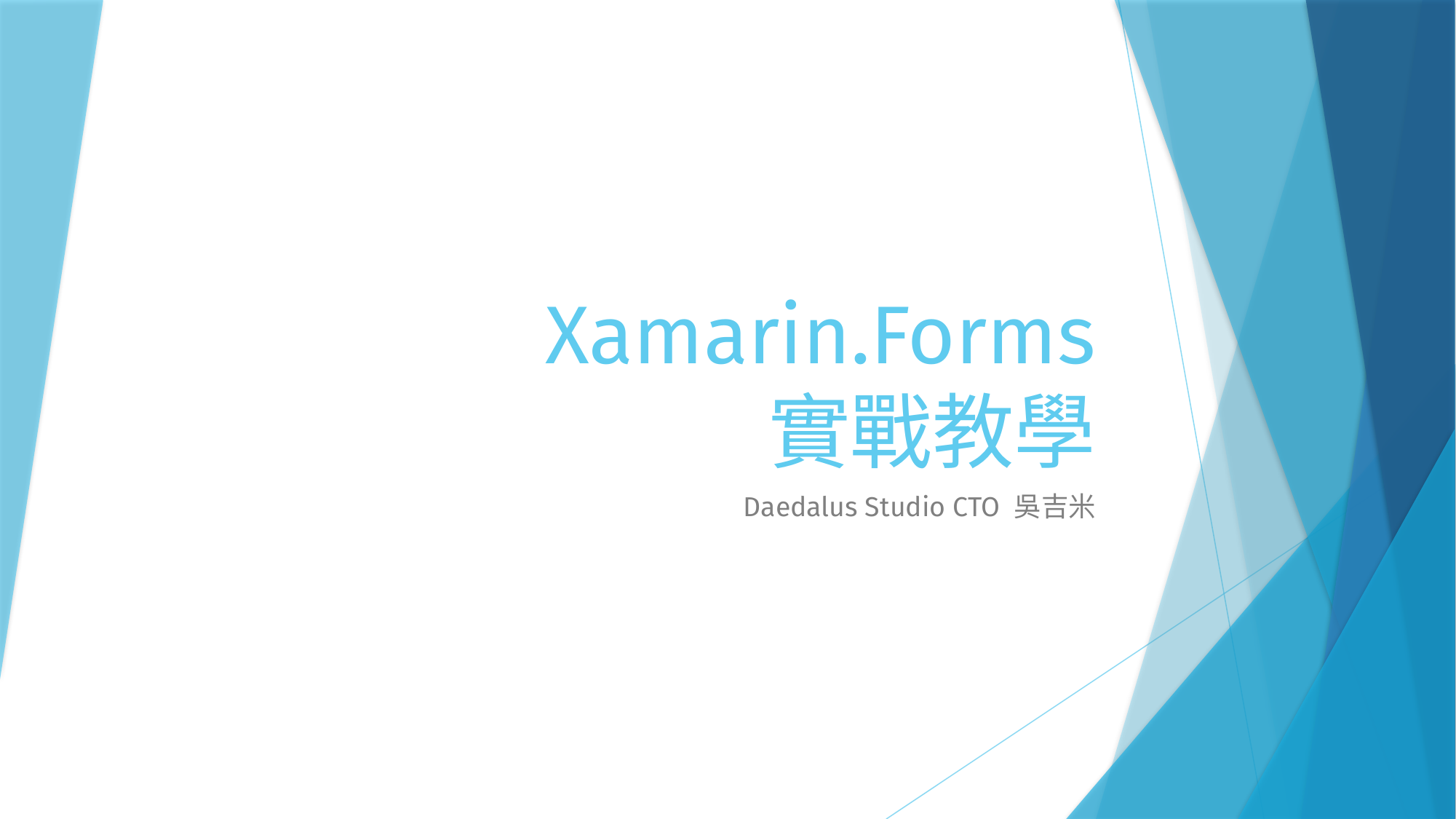

# Xamarin.Forms 實戰教學
Daedalus Studio CTO 吳吉米